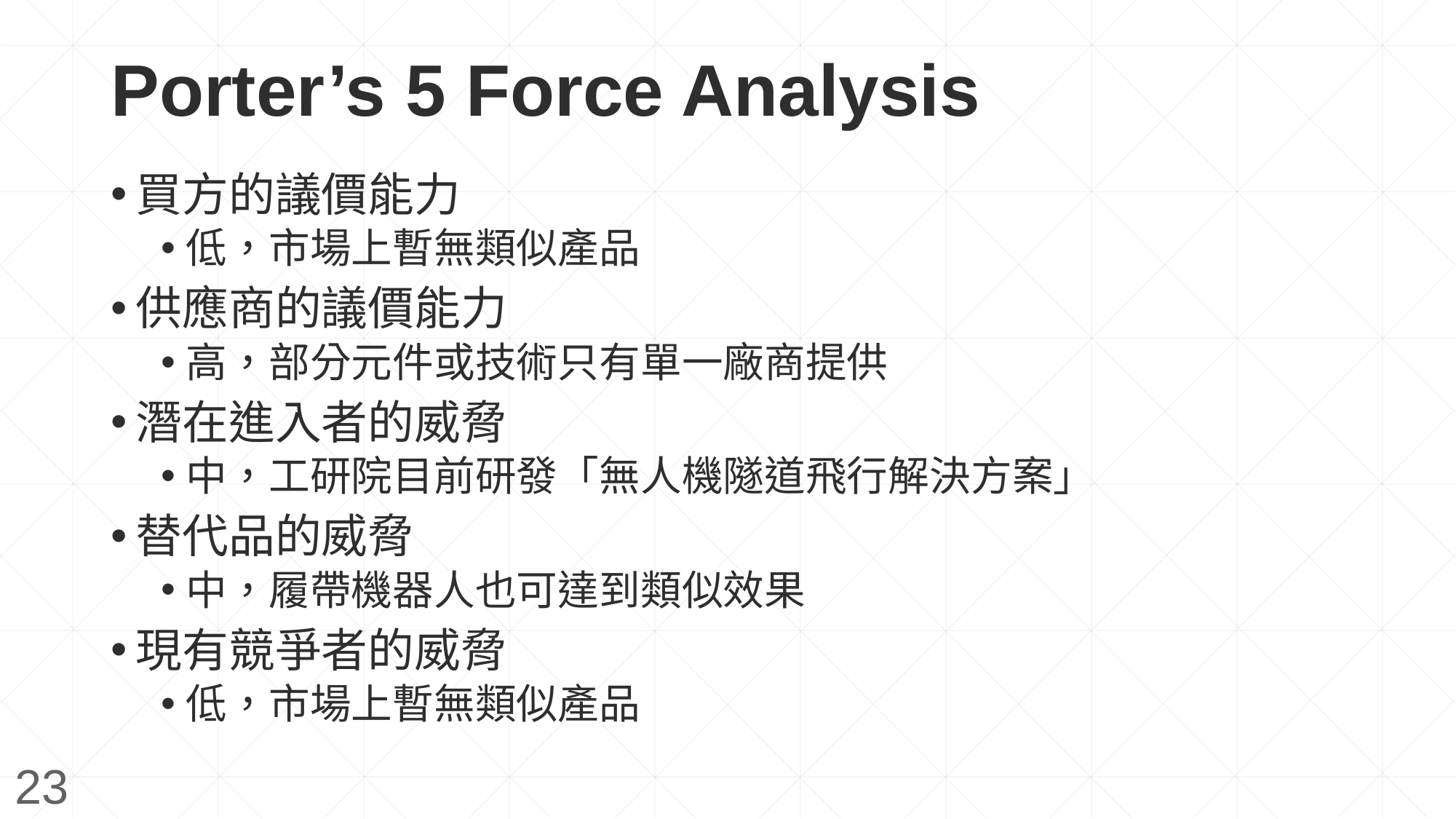

# Porter’s 5 Force Analysis
買方的議價能力
低，市場上暫無類似產品
供應商的議價能力
高，部分元件或技術只有單一廠商提供
潛在進入者的威脅
中，工研院目前研發「無人機隧道飛行解決方案」
替代品的威脅
中，履帶機器人也可達到類似效果
現有競爭者的威脅
低，市場上暫無類似產品
23